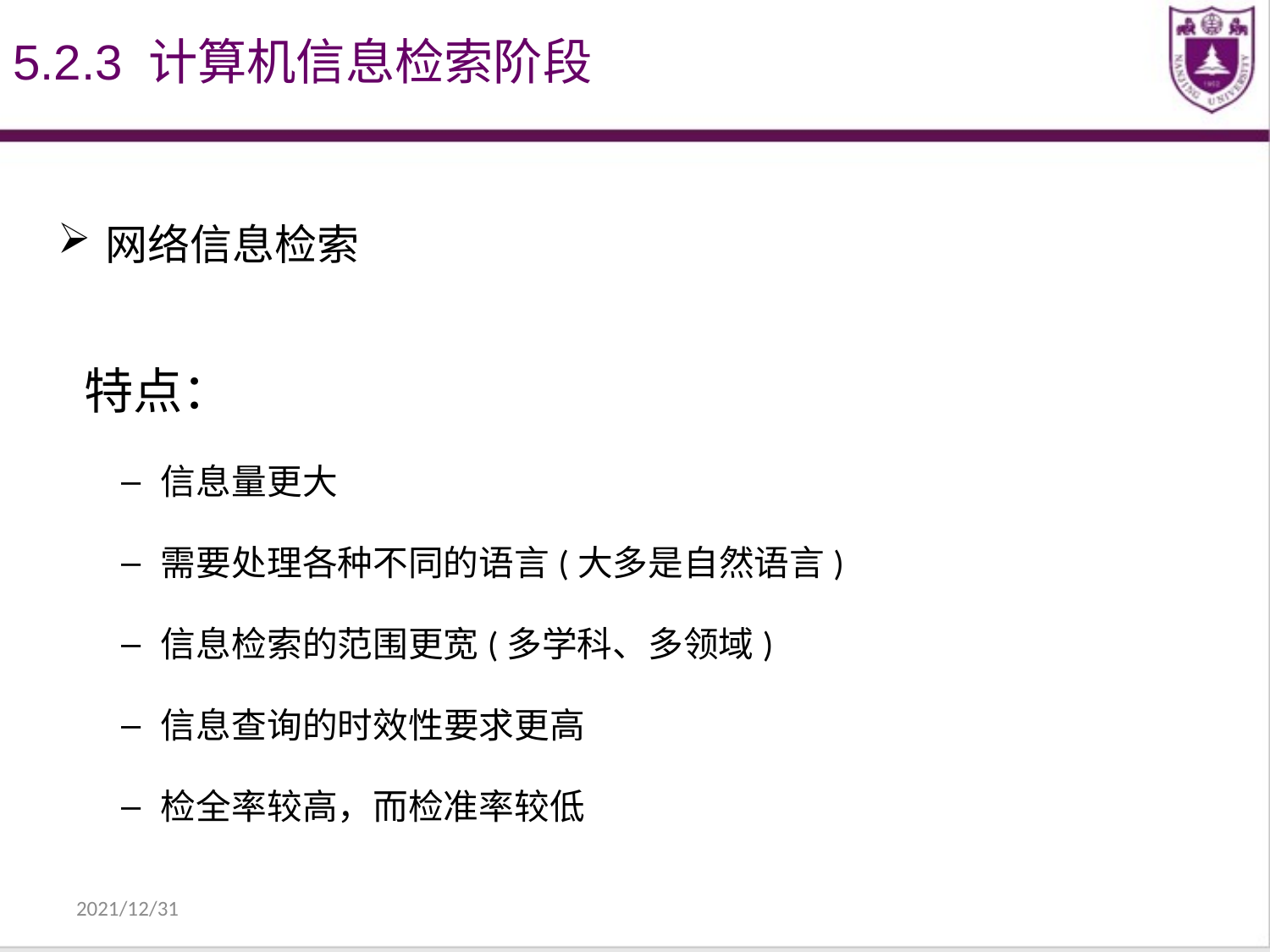

5.2.3 计算机信息检索阶段
网络信息检索

 特点：
信息量更大
需要处理各种不同的语言(大多是自然语言)
信息检索的范围更宽(多学科、多领域)
信息查询的时效性要求更高
检全率较高，而检准率较低
2021/12/31